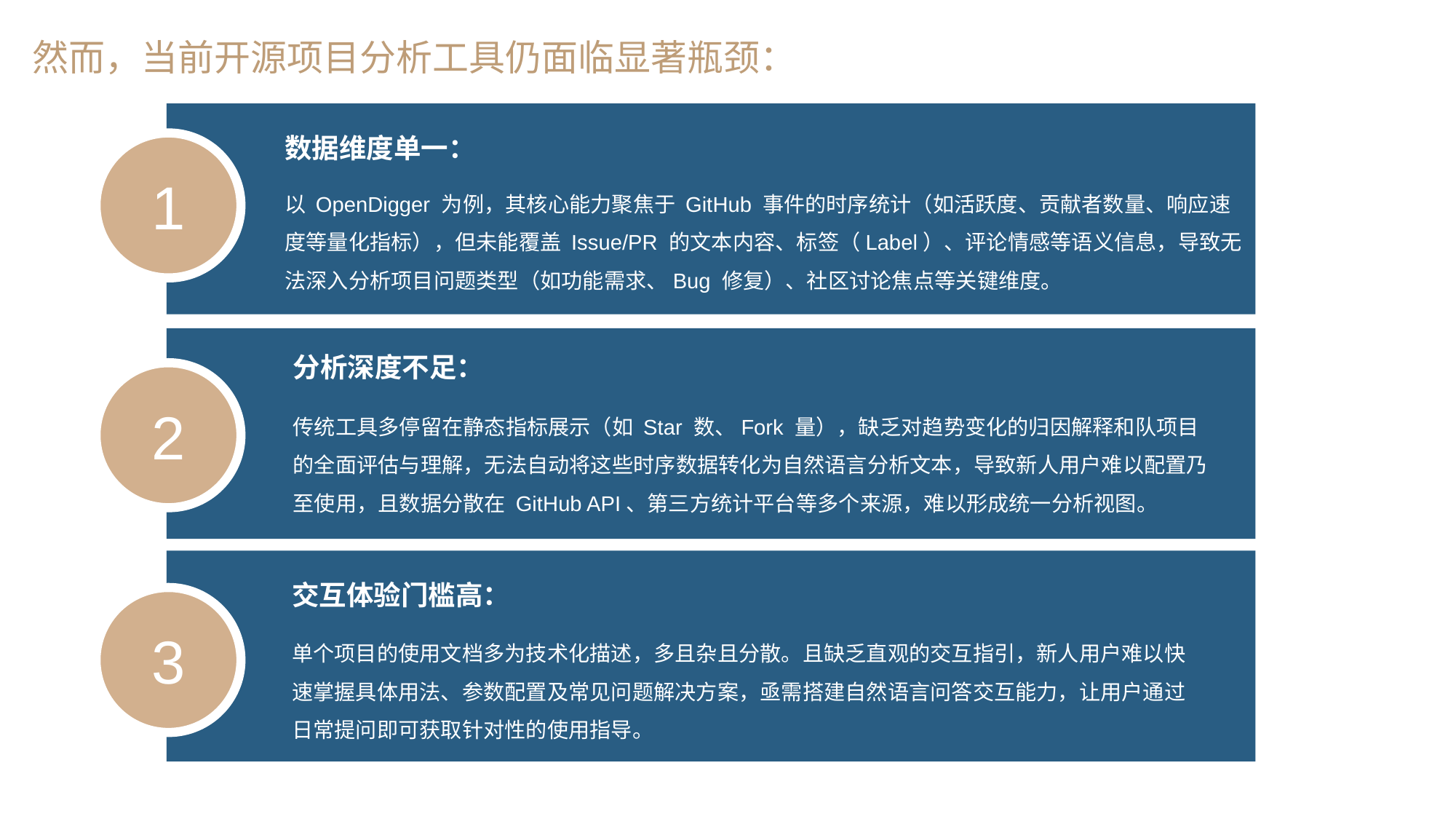

然而，当前开源项目分析工具仍面临显著瓶颈：

数据维度单一：
以 OpenDigger 为例，其核心能力聚焦于 GitHub 事件的时序统计（如活跃度、贡献者数量、响应速度等量化指标），但未能覆盖 Issue/PR 的文本内容、标签（Label）、评论情感等语义信息，导致无法深入分析项目问题类型（如功能需求、Bug 修复）、社区讨论焦点等关键维度。
1

分析深度不足：
传统工具多停留在静态指标展示（如 Star 数、Fork 量），缺乏对趋势变化的归因解释和队项目的全面评估与理解，无法自动将这些时序数据转化为自然语言分析文本，导致新人用户难以配置乃至使用，且数据分散在 GitHub API、第三方统计平台等多个来源，难以形成统一分析视图。
2

交互体验门槛高：
单个项目的使用文档多为技术化描述，多且杂且分散。且缺乏直观的交互指引，新人用户难以快速掌握具体用法、参数配置及常见问题解决方案，亟需搭建自然语言问答交互能力，让用户通过日常提问即可获取针对性的使用指导。
3